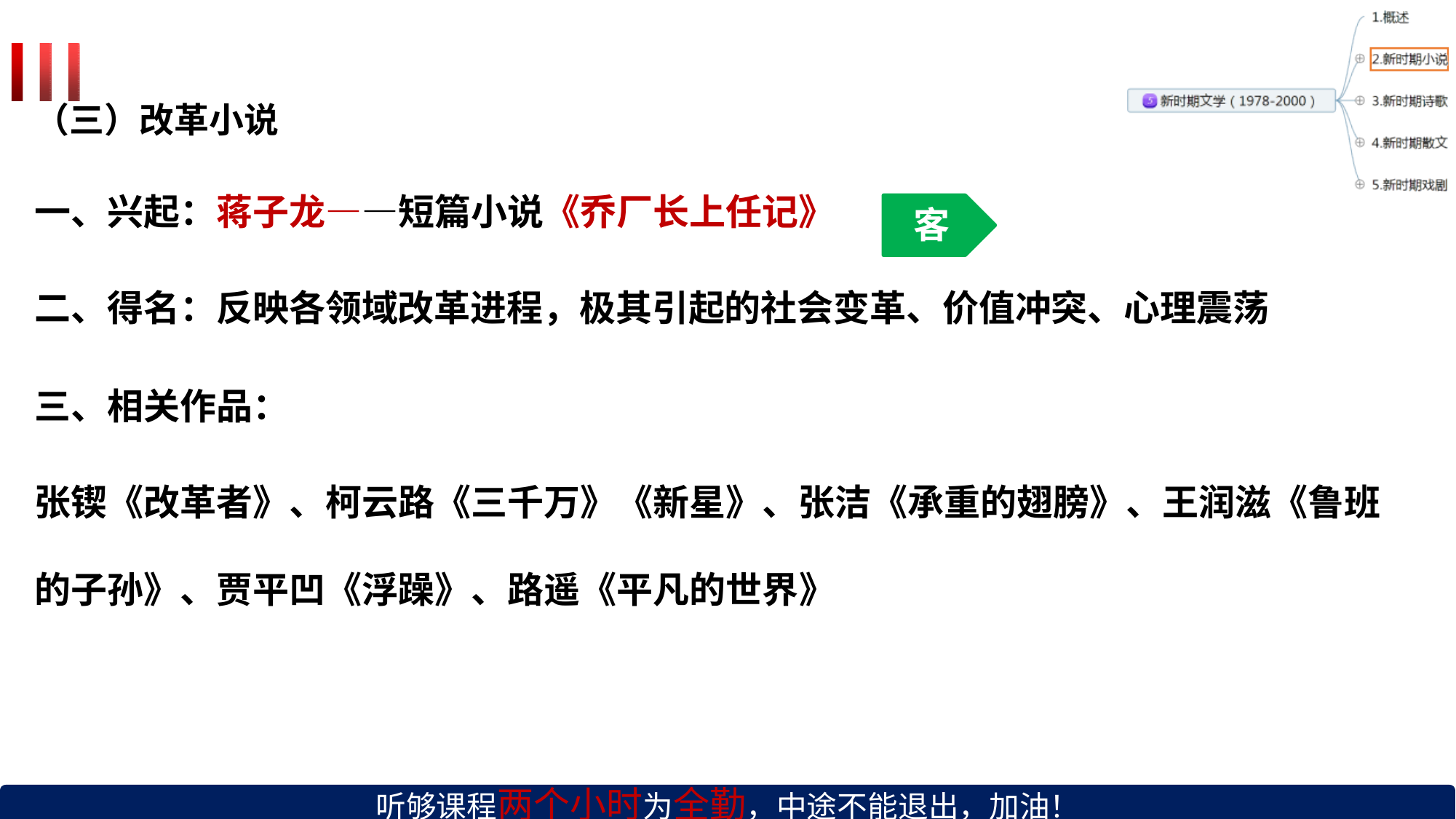

（三）改革小说
# 一、兴起：蒋子龙——短篇小说《乔厂长上任记》

客
二、得名：反映各领域改革进程，极其引起的社会变革、价值冲突、心理震荡

三、相关作品：
张锲《改革者》、柯云路《三千万》《新星》、张洁《承重的翅膀》、王润滋《鲁班 的子孙》、贾平凹《浮躁》、路遥《平凡的世界》

听够课程两个小时为全勤，中途不能退出，加油！